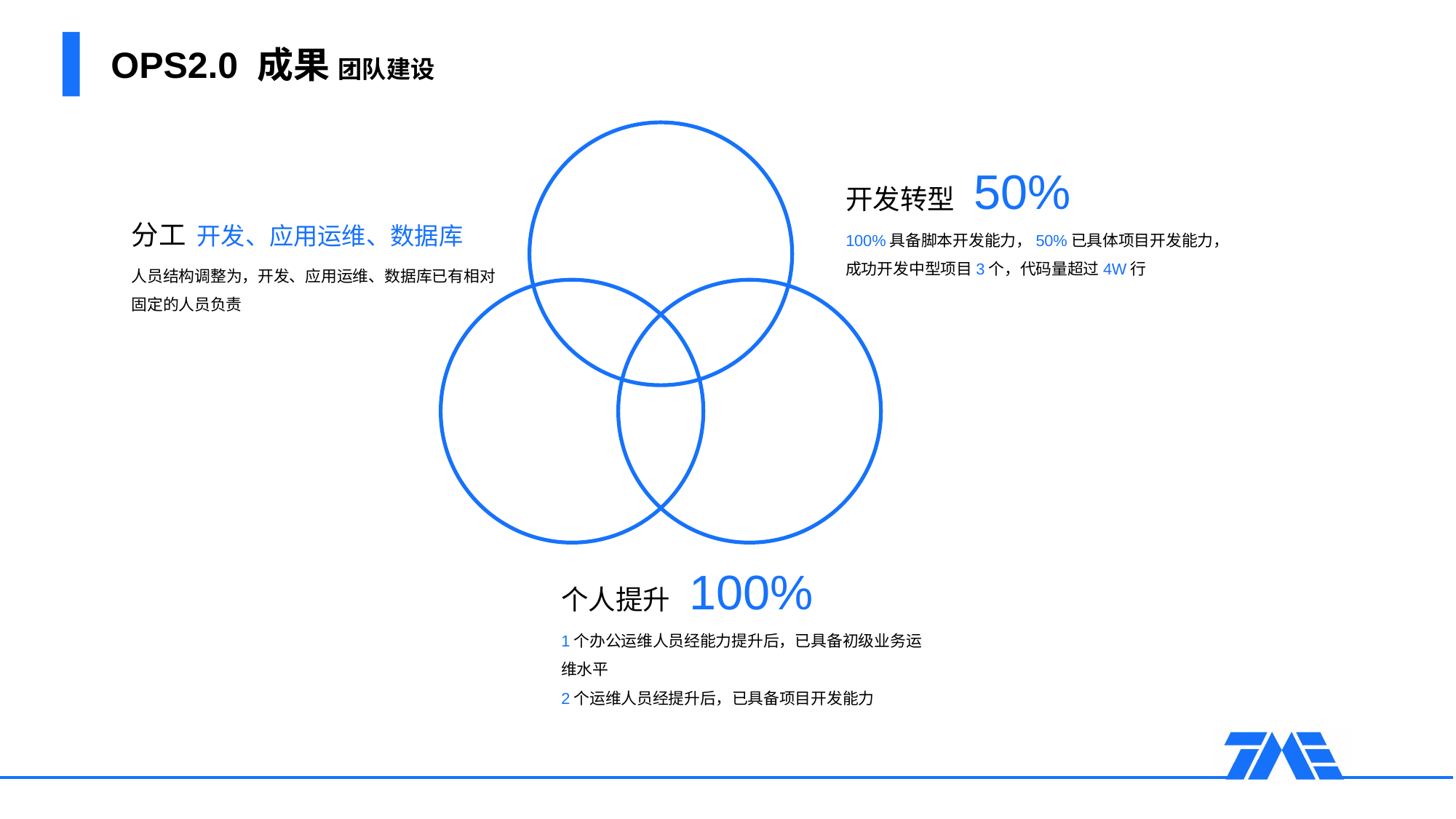

# OPS2.0 成果 团队建设

开发转型  50%
100%具备脚本开发能力，50%已具体项目开发能力，成功开发中型项目3个，代码量超过4W行
分工 开发、应用运维、数据库
人员结构调整为，开发、应用运维、数据库已有相对固定的人员负责

个人提升  100%
1个办公运维人员经能力提升后，已具备初级业务运维水平
2个运维人员经提升后，已具备项目开发能力